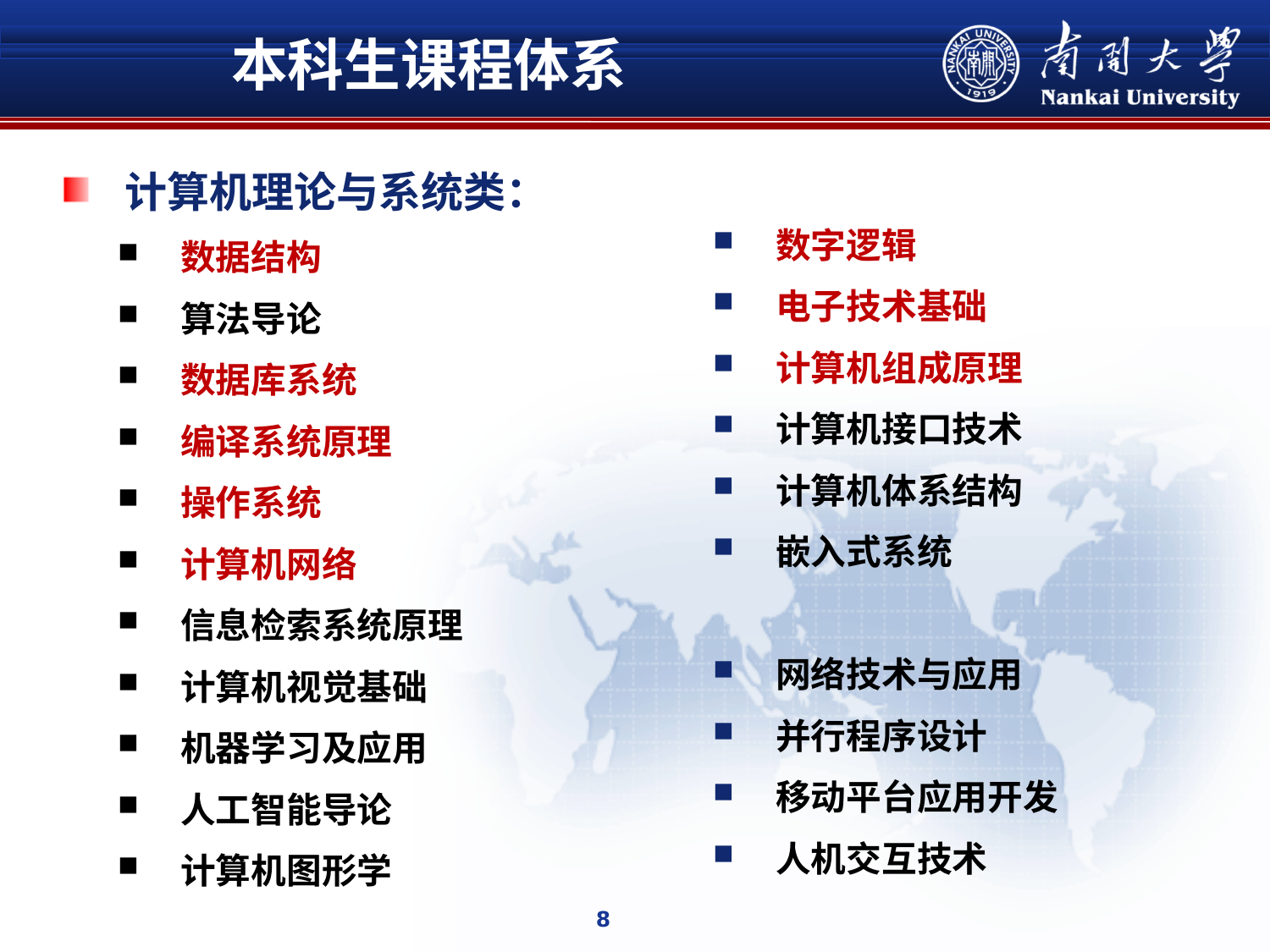

# 本科生课程体系
计算机理论与系统类：
数据结构
算法导论
数据库系统
编译系统原理
操作系统
计算机网络
信息检索系统原理
计算机视觉基础
机器学习及应用
人工智能导论
计算机图形学

数字逻辑
电子技术基础
计算机组成原理
计算机接口技术
计算机体系结构
嵌入式系统

网络技术与应用
并行程序设计
移动平台应用开发
人机交互技术

8